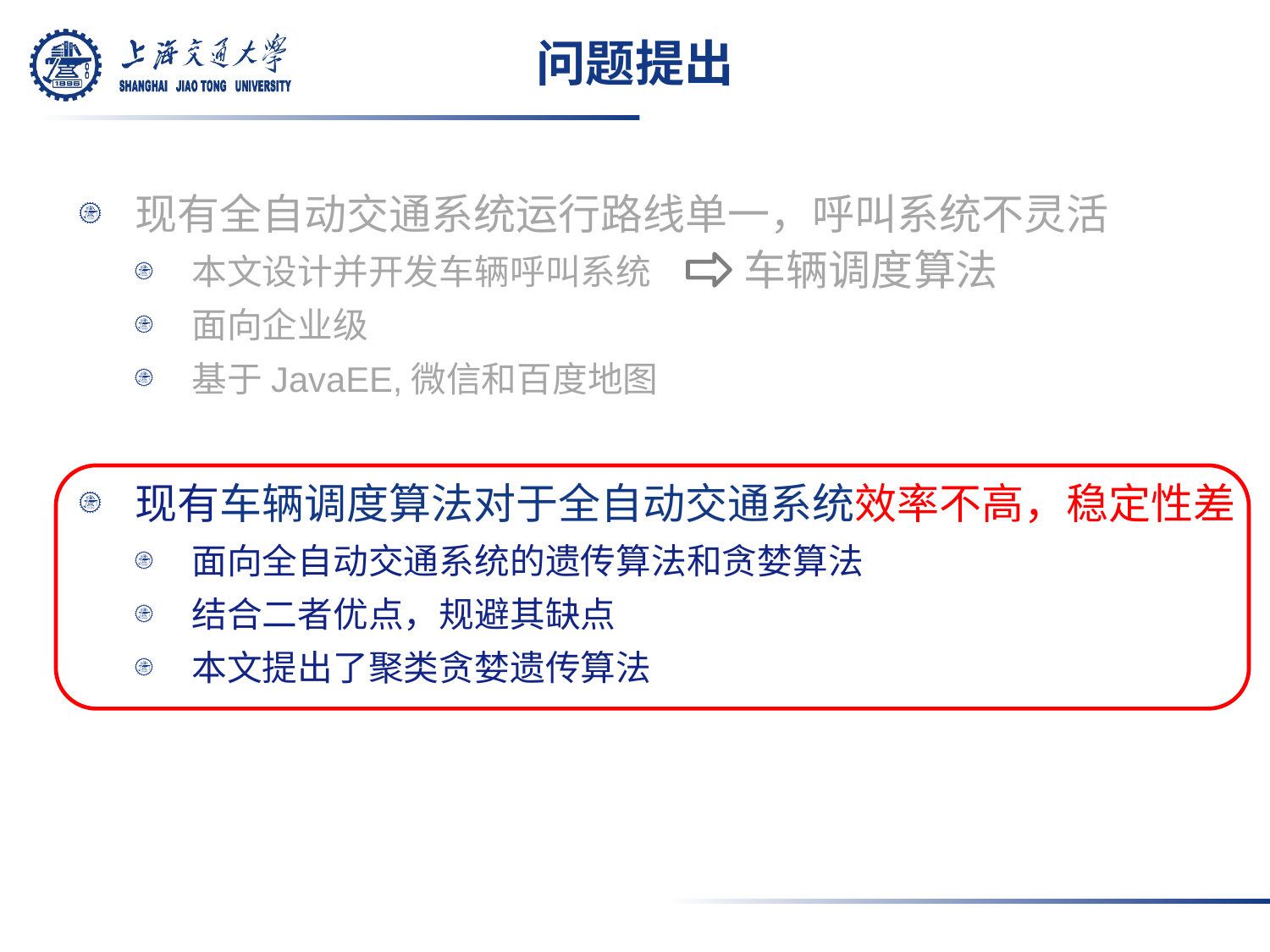

# 问题提出
现有全自动交通系统运行路线单一，呼叫系统不灵活
本文设计并开发车辆呼叫系统
面向企业级
基于JavaEE,微信和百度地图

现有车辆调度算法对于全自动交通系统效率不高，稳定性差
面向全自动交通系统的遗传算法和贪婪算法
结合二者优点，规避其缺点
本文提出了聚类贪婪遗传算法

车辆调度算法